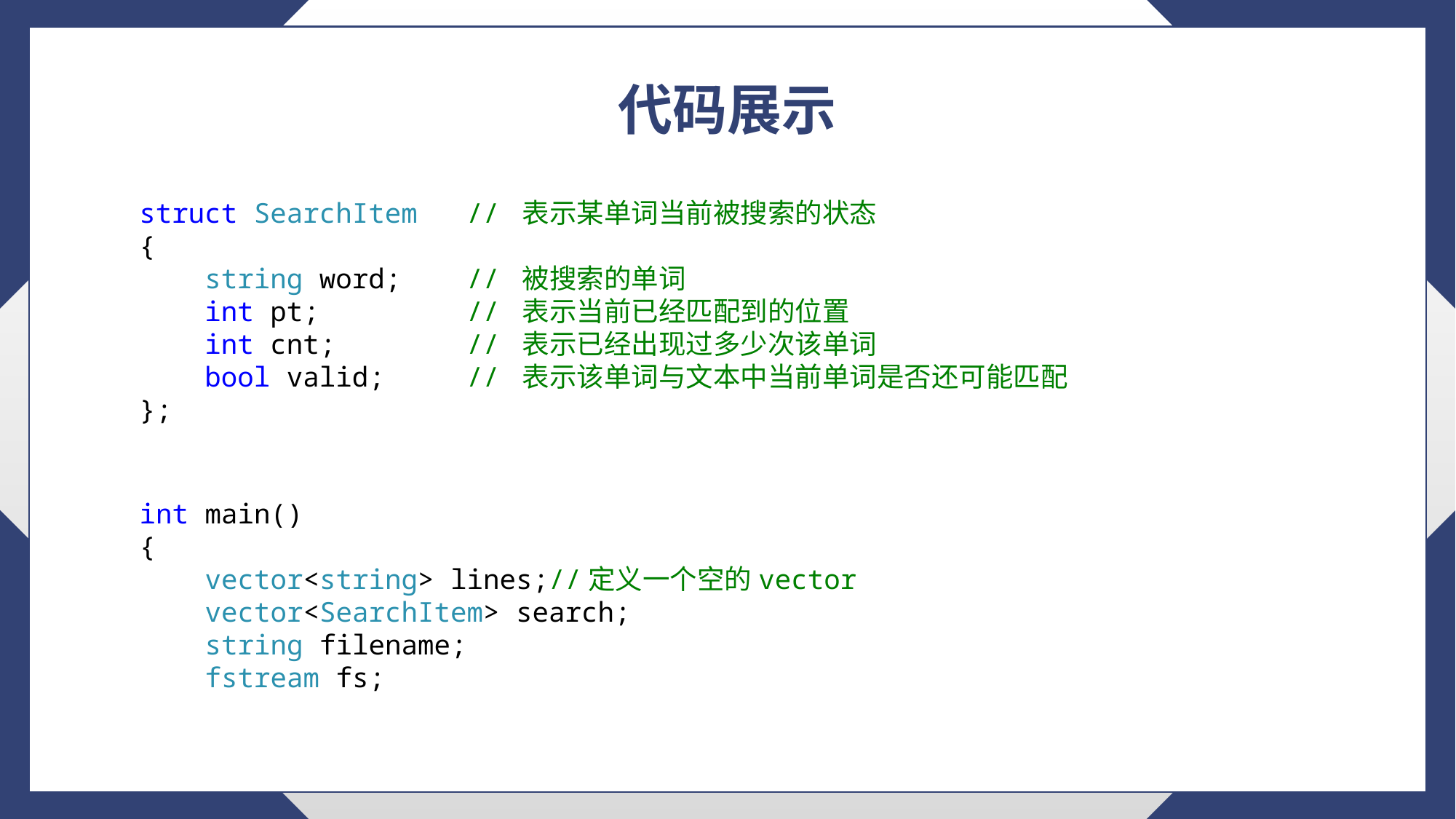

代码展示
struct SearchItem   // 表示某单词当前被搜索的状态
{
    string word;    // 被搜索的单词
    int pt;         // 表示当前已经匹配到的位置
    int cnt;        // 表示已经出现过多少次该单词
    bool valid;     // 表示该单词与文本中当前单词是否还可能匹配
};
int main()
{
    vector<string> lines;//定义一个空的vector
    vector<SearchItem> search;
    string filename;
    fstream fs;